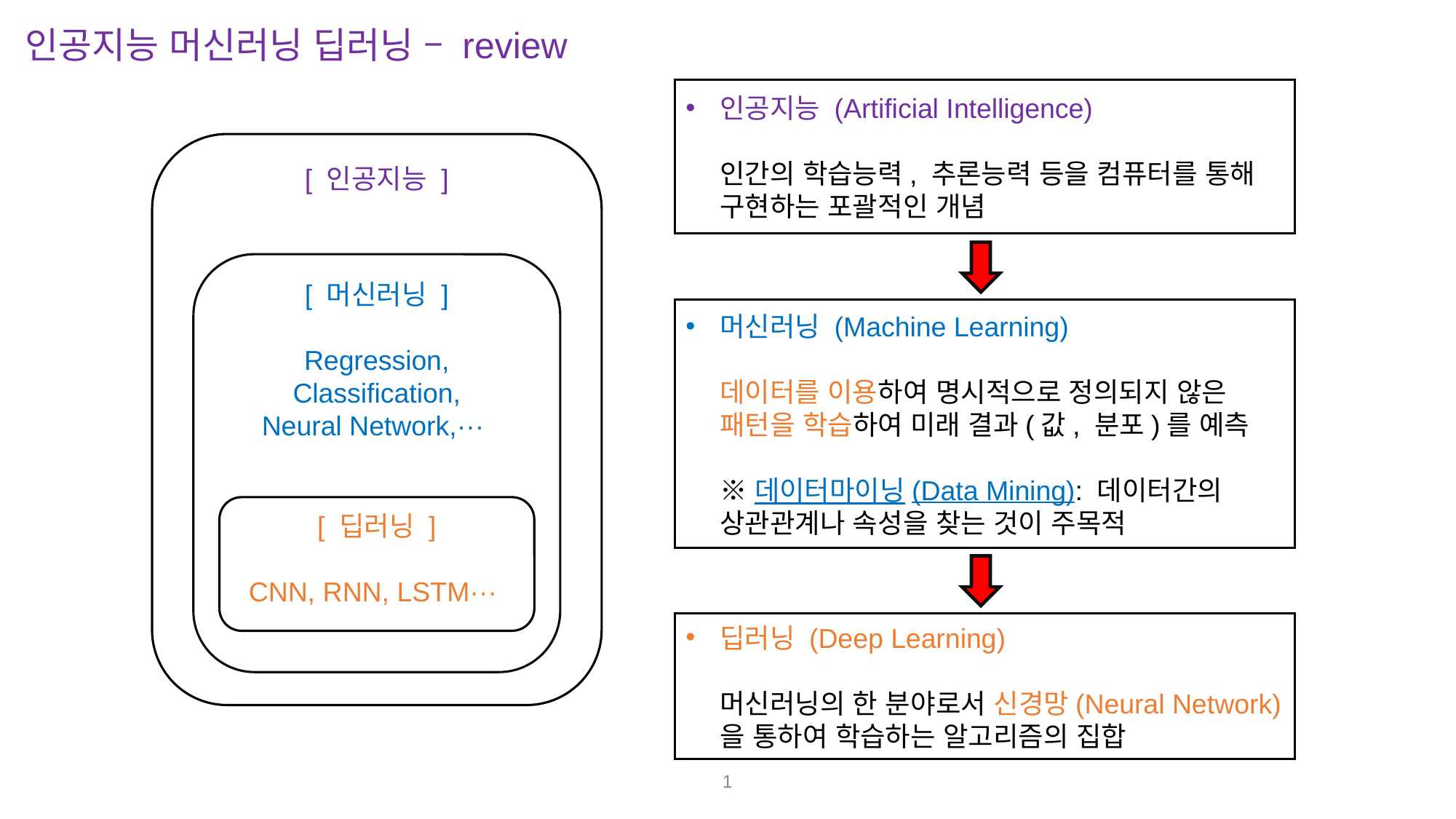

인공지능 머신러닝 딥러닝 – review
인공지능 (Artificial Intelligence)
인간의 학습능력, 추론능력 등을 컴퓨터를 통해 구현하는 포괄적인 개념
[ 인공지능 ]

[ 머신러닝 ]

Regression,
Classification,
Neural Network,···
머신러닝 (Machine Learning)
데이터를 이용하여 명시적으로 정의되지 않은 패턴을 학습하여 미래 결과(값, 분포)를 예측
※ 데이터마이닝(Data Mining): 데이터간의
상관관계나 속성을 찾는 것이 주목적
[ 딥러닝 ]

CNN, RNN, LSTM···

딥러닝 (Deep Learning)
머신러닝의 한 분야로서 신경망(Neural Network)을 통하여 학습하는 알고리즘의 집합
1